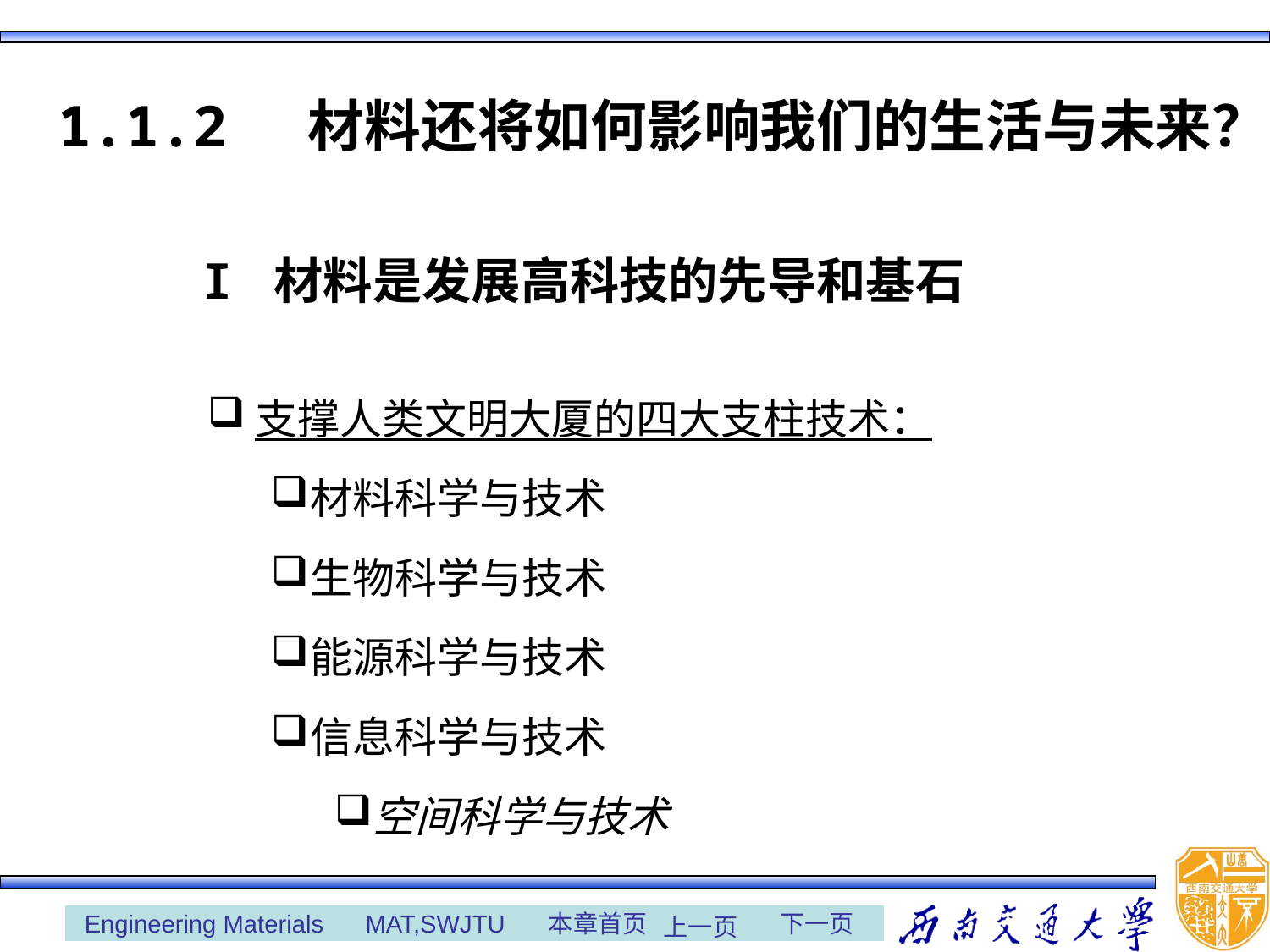

1.1.2  材料还将如何影响我们的生活与未来？
I 材料是发展高科技的先导和基石
支撑人类文明大厦的四大支柱技术：
材料科学与技术
生物科学与技术
能源科学与技术
信息科学与技术
空间科学与技术